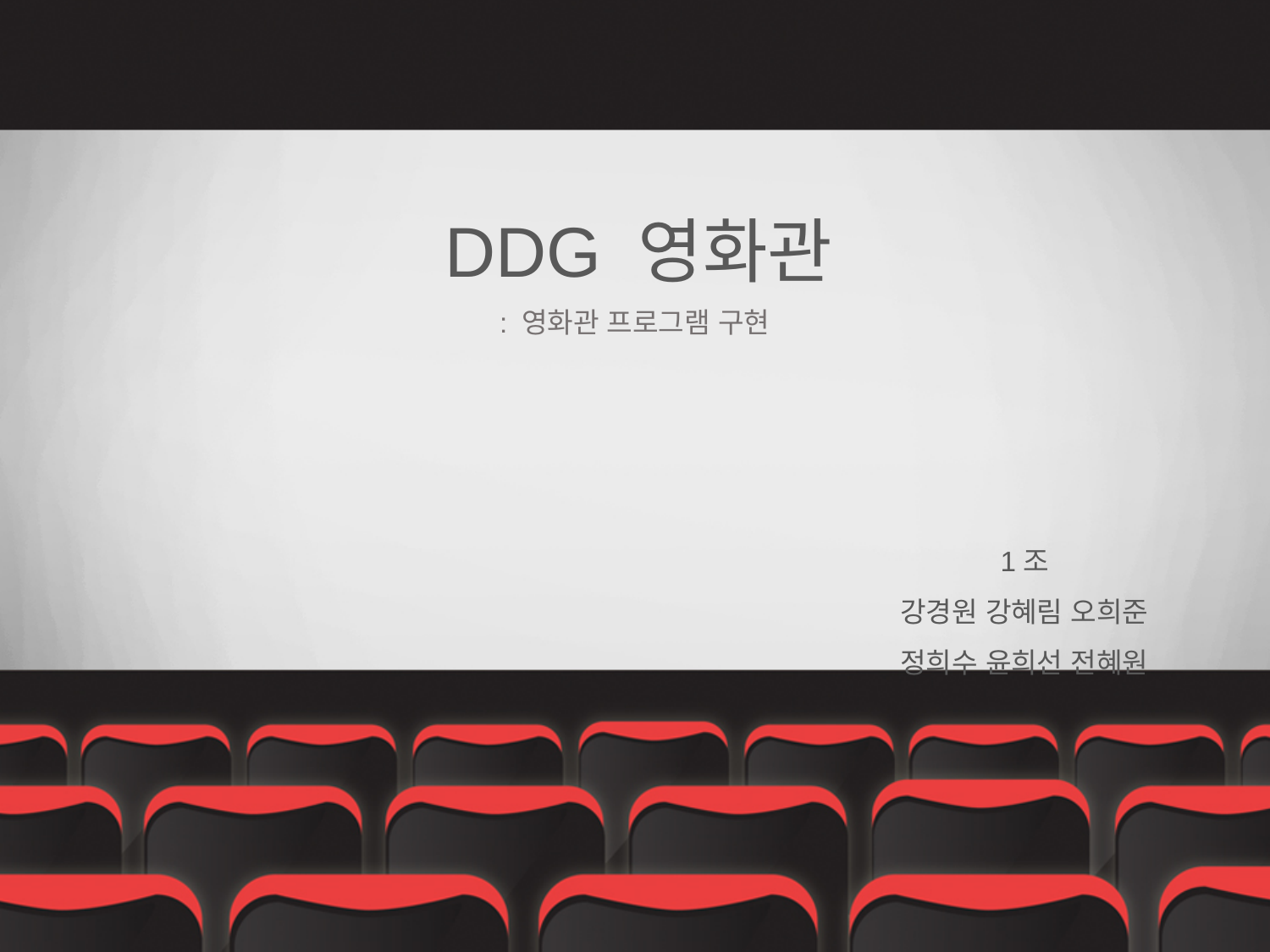

DDG 영화관
: 영화관 프로그램 구현
1조
강경원 강혜림 오희준
정희수 윤희선 전혜원